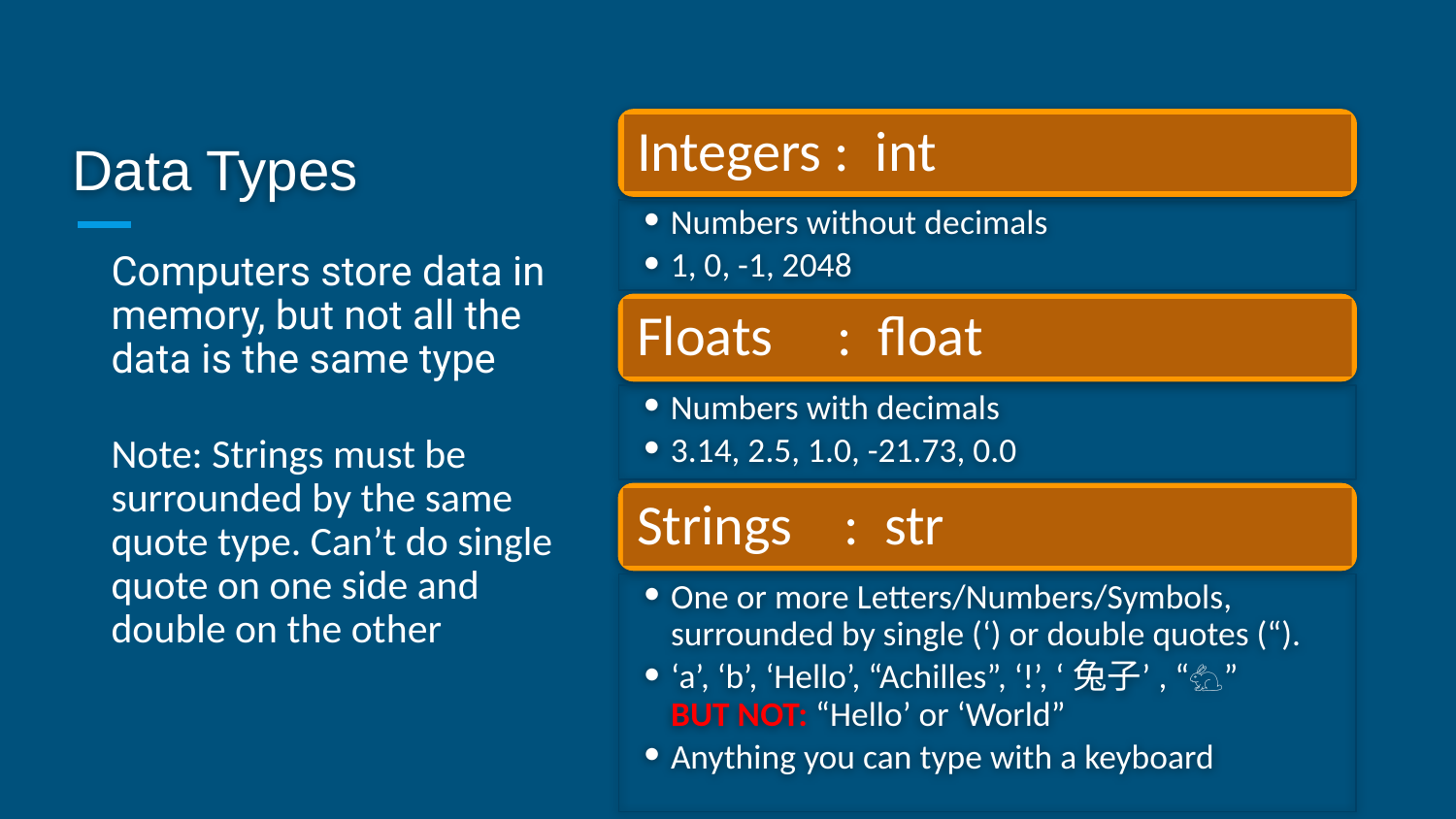

# Data Types

Integers :  int
Numbers without decimals
1, 0, -1, 2048

Computers store data in memory, but not all the data is the same type

Floats     :  float

Numbers with decimals
3.14, 2.5, 1.0, -21.73, 0.0
Note: Strings must be surrounded by the same quote type. Can’t do single quote on one side and double on the other

Strings    :  str

One or more Letters/Numbers/Symbols, surrounded by single (‘) or double quotes (“).
‘a’, ‘b’, ‘Hello’, “Achilles”, ‘!’, ‘兔子’, “🐇”
BUT NOT: “Hello’ or ‘World”
Anything you can type with a keyboard